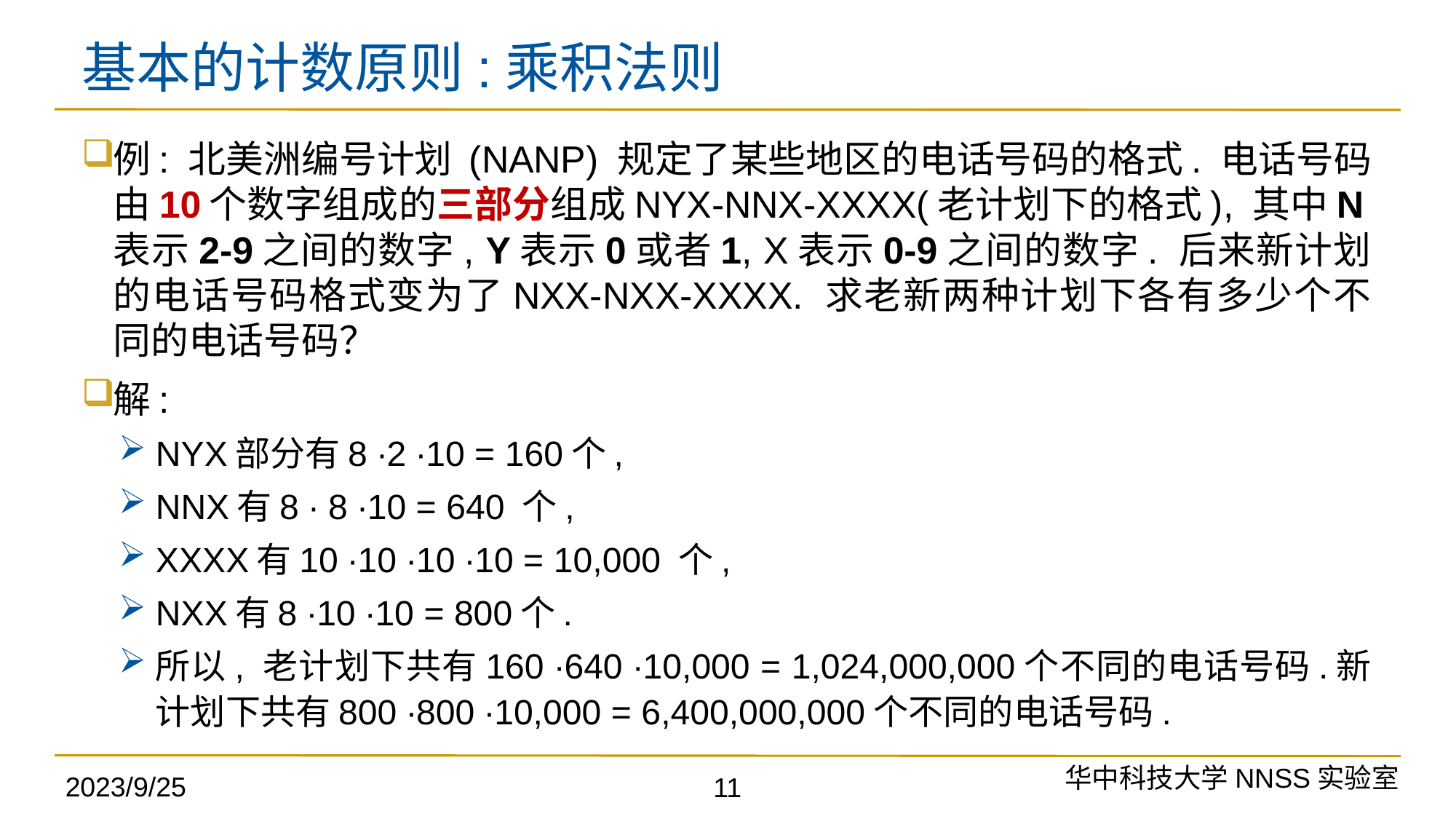

# 基本的计数原则:乘积法则
例: 北美洲编号计划 (NANP) 规定了某些地区的电话号码的格式. 电话号码由10个数字组成的三部分组成NYX-NNX-XXXX(老计划下的格式), 其中N表示2-9之间的数字, Y表示0或者1, X表示0-9之间的数字. 后来新计划的电话号码格式变为了NXX-NXX-XXXX. 求老新两种计划下各有多少个不同的电话号码？
解:
NYX部分有8 ∙2 ∙10 = 160个,
NNX有8 ∙ 8 ∙10 = 640 个,
XXXX有10 ∙10 ∙10 ∙10 = 10,000 个,
NXX有8 ∙10 ∙10 = 800个.
所以, 老计划下共有160 ∙640 ∙10,000 = 1,024,000,000个不同的电话号码.新计划下共有800 ∙800 ∙10,000 = 6,400,000,000个不同的电话号码.
华中科技大学NNSS实验室
2023/9/25
11